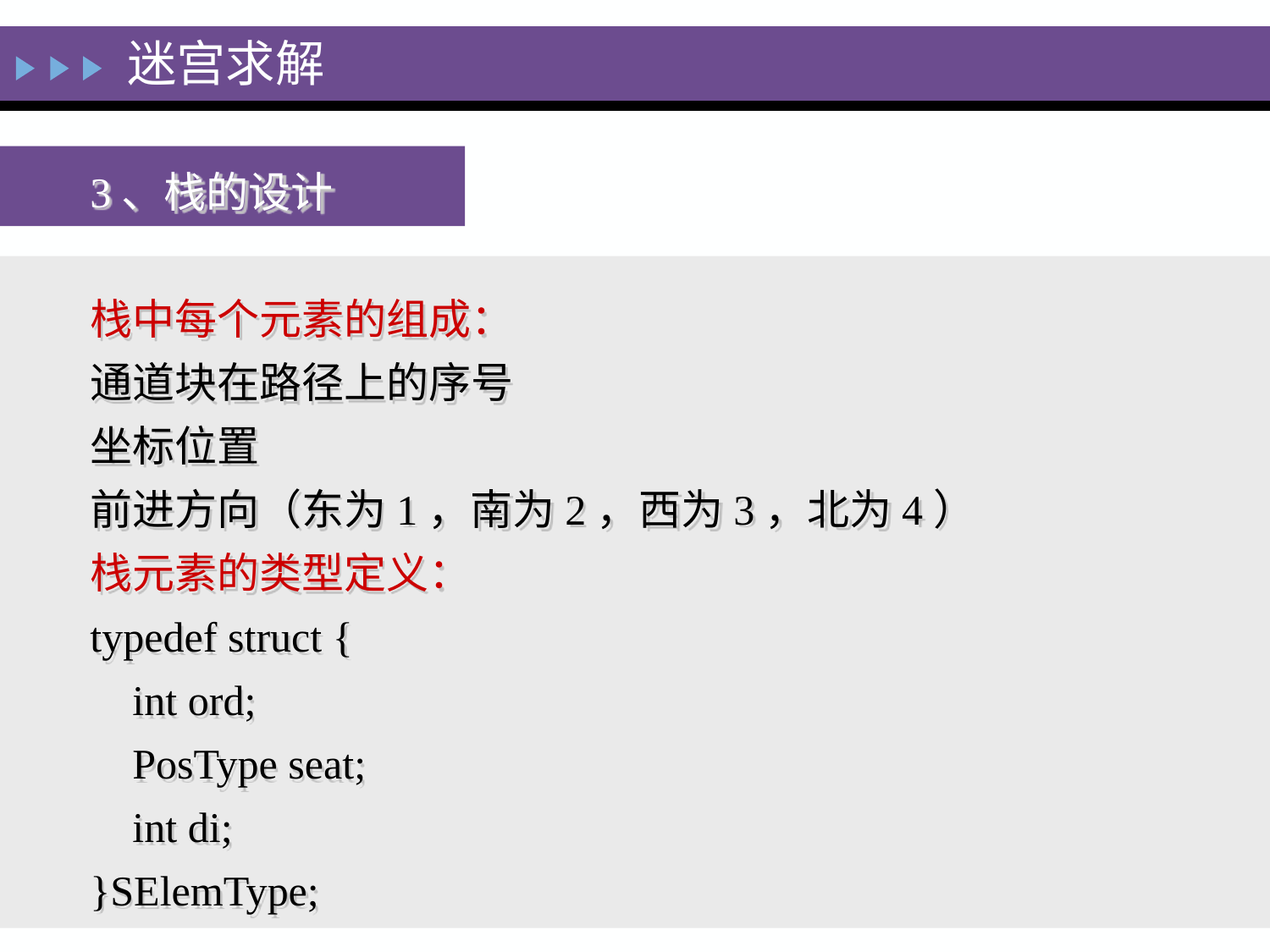

迷宫求解

3、栈的设计

栈中每个元素的组成：
通道块在路径上的序号
坐标位置
前进方向（东为1，南为2，西为3，北为4）
栈元素的类型定义：
typedef struct {
    int ord;
    PosType seat;
    int di;
}SElemType;